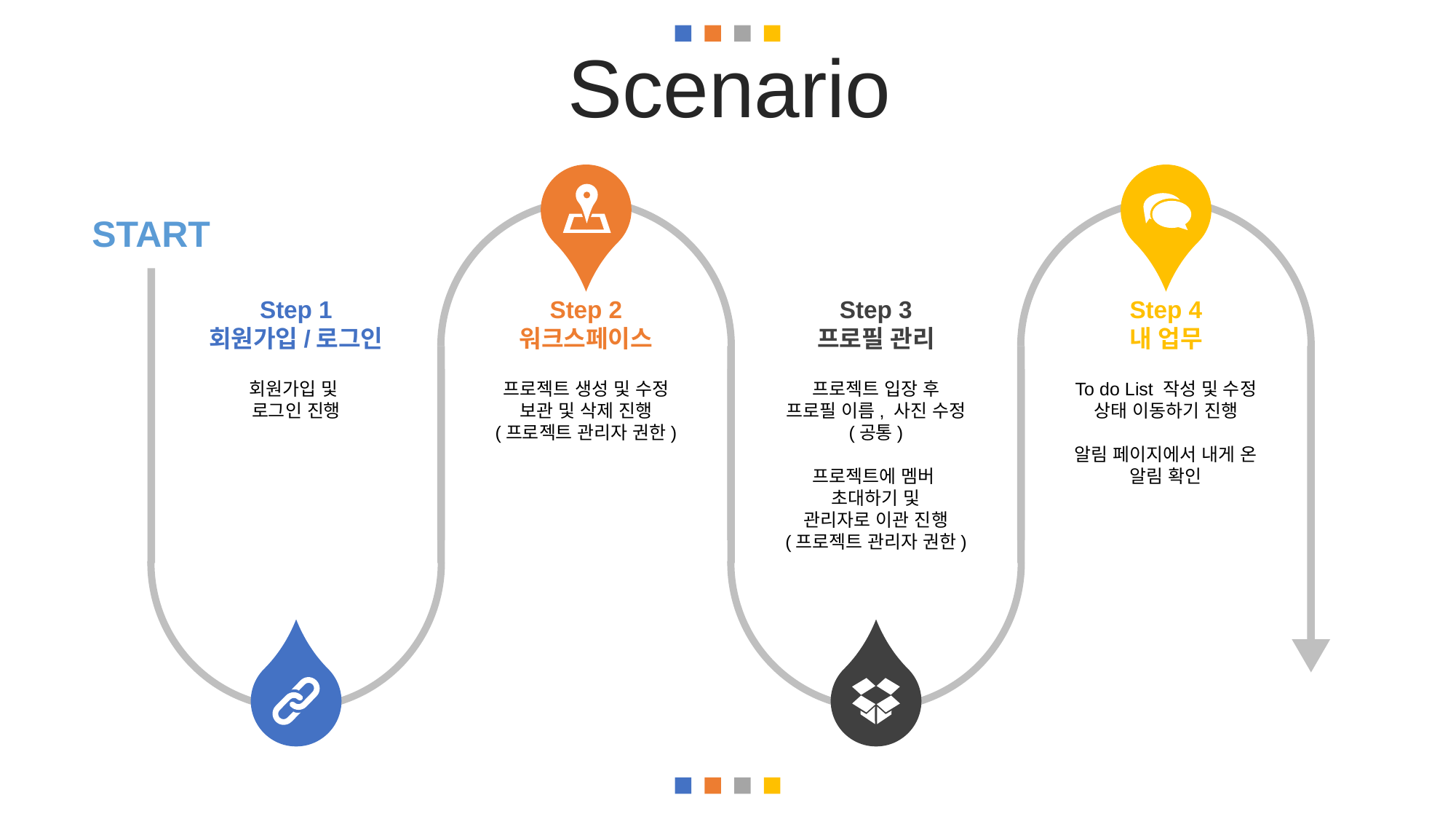

Scenario

START

Step 1
회원가입/로그인
Step 2
워크스페이스
Step 3
프로필 관리
Step 4
내 업무

회원가입 및
로그인 진행
프로젝트 생성 및 수정
보관 및 삭제 진행
(프로젝트 관리자 권한)
프로젝트 입장 후
프로필 이름, 사진 수정
(공통)

프로젝트에 멤버
초대하기 및
관리자로 이관 진행
(프로젝트 관리자 권한)
To do List 작성 및 수정
상태 이동하기 진행

알림 페이지에서 내게 온 알림 확인